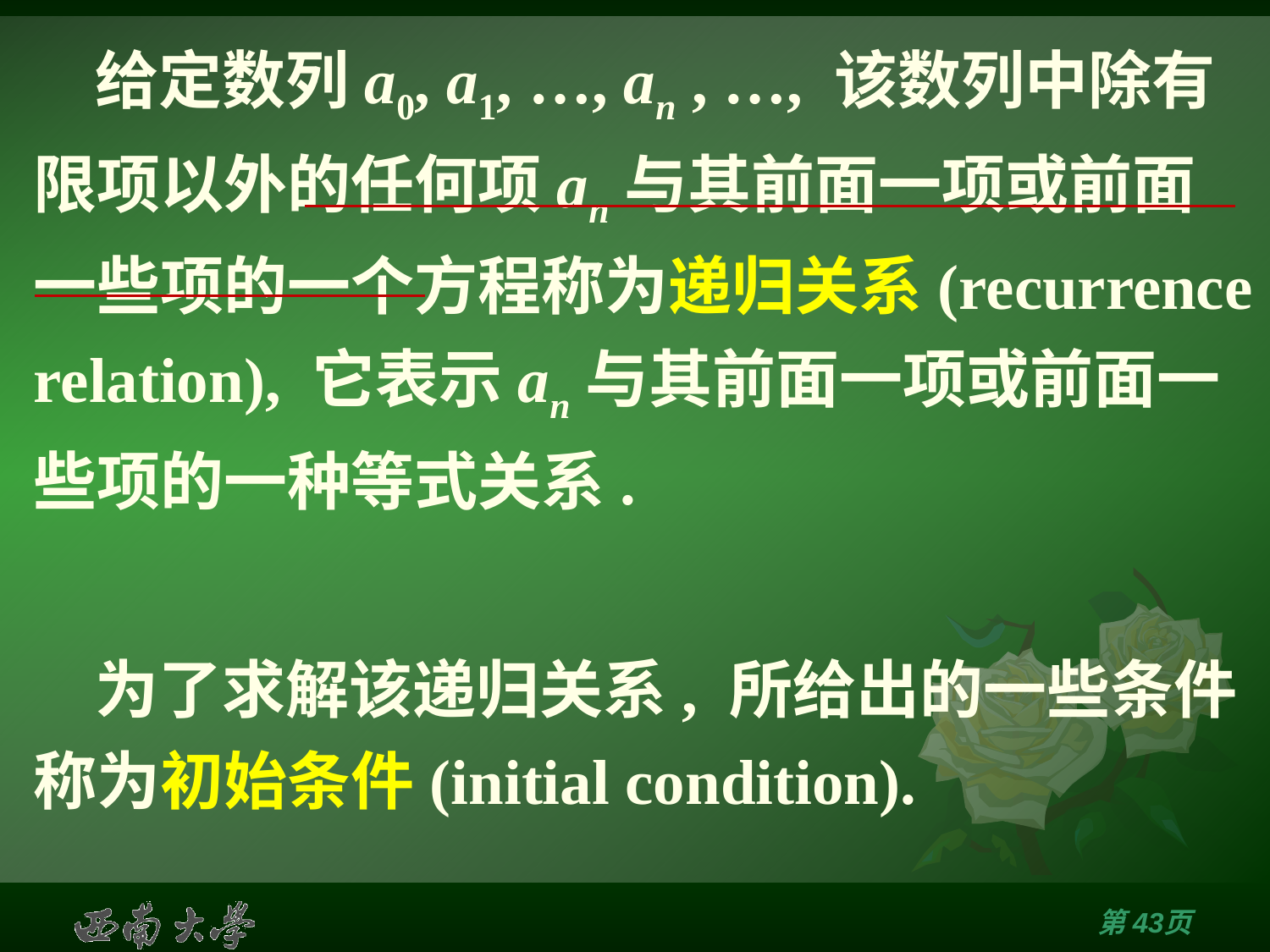

# 给定数列a0, a1, …, an , …, 该数列中除有限项以外的任何项an与其前面一项或前面一些项的一个方程称为递归关系(recurrence relation), 它表示an与其前面一项或前面一些项的一种等式关系.

为了求解该递归关系, 所给出的一些条件称为初始条件(initial condition).

第43页